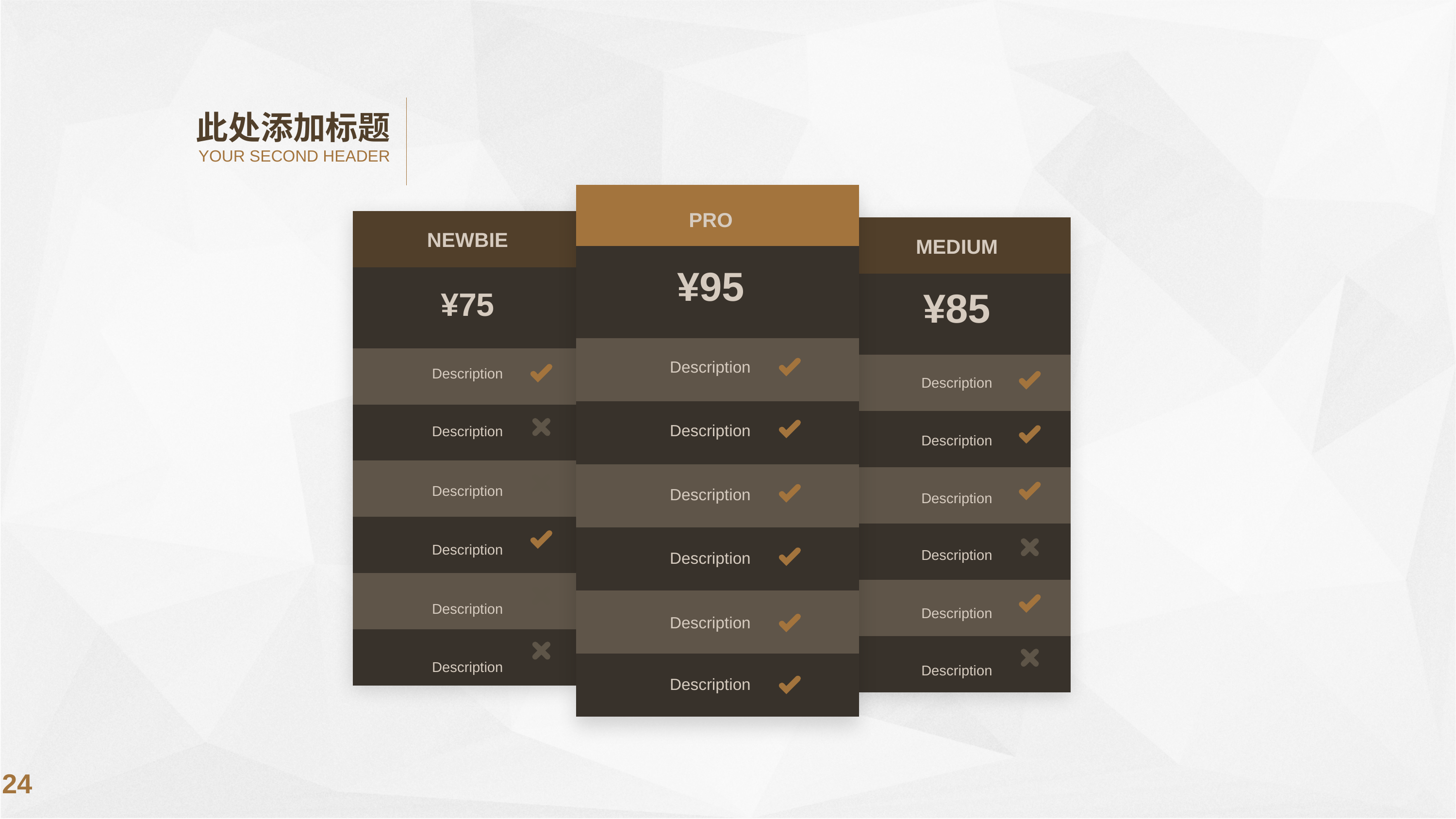

此处添加标题
YOUR SECOND HEADER
|  |
| --- |
|  |
|  |
|  |
|  |
|  |
|  |
|  |
PRO
¥95
Description

Description

Description

Description

Description

Description

|  |
| --- |
|  |
|  |
|  |
|  |
|  |
|  |
|  |
|  |
| --- |
|  |
|  |
|  |
|  |
|  |
|  |
|  |
NEWBIE
¥75
Description

Description

Description

Description

Description

Description
MEDIUM
¥85
Description

Description

Description

Description

Description

Description